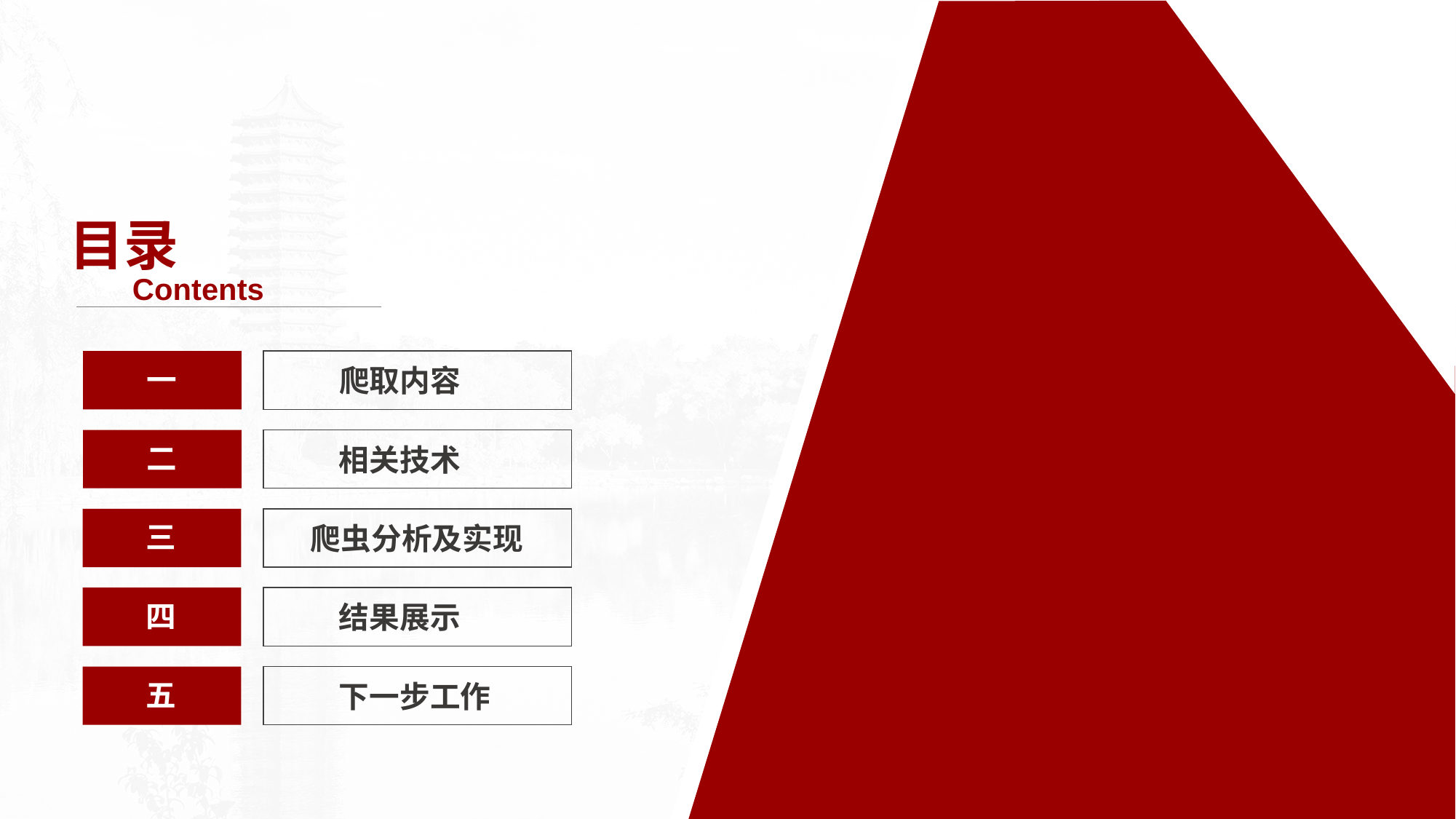

目录
Contents

一
爬取内容

二
相关技术

三
爬虫分析及实现

四
结果展示

五
下一步工作
2